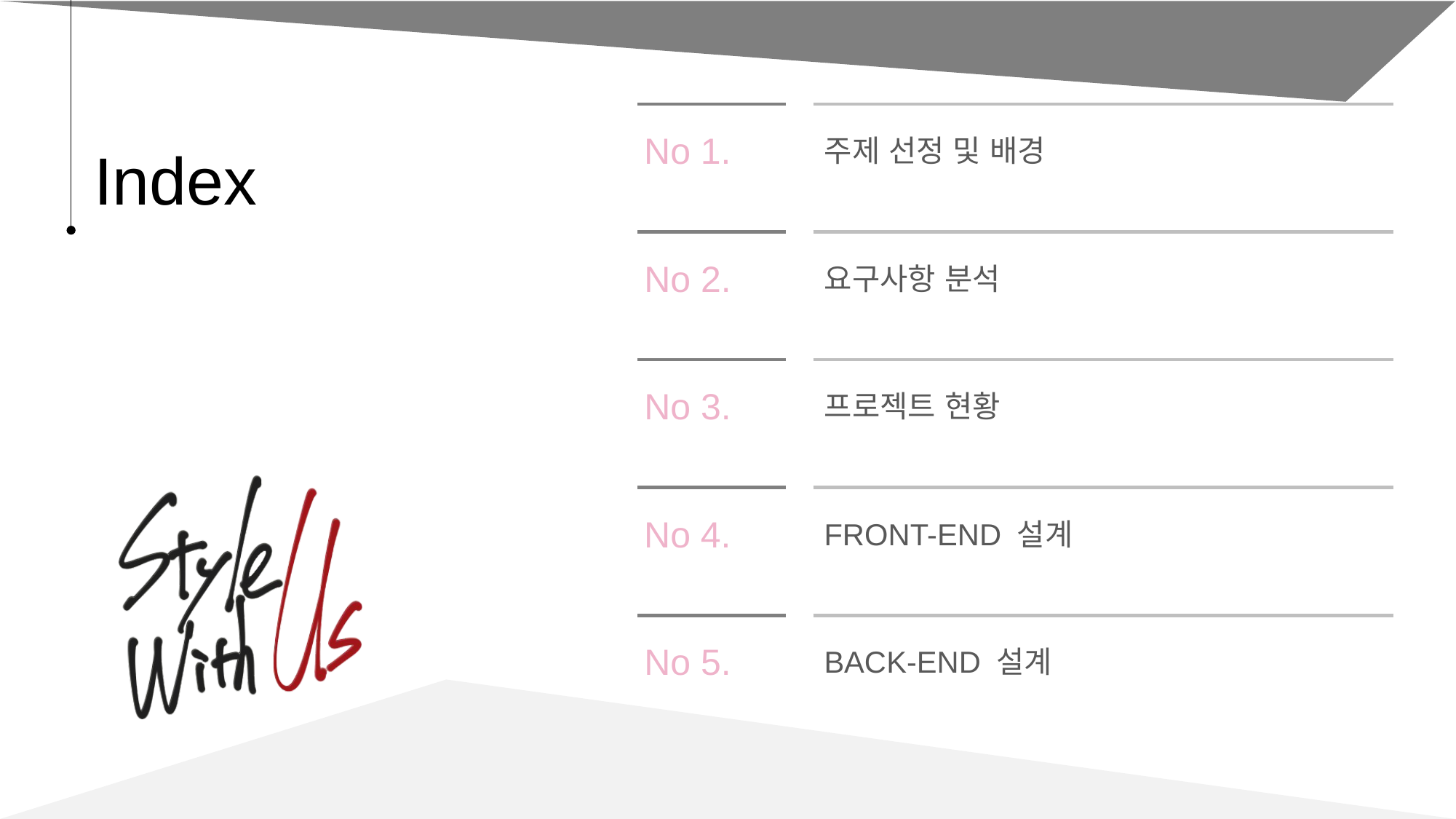

No 1.
주제 선정 및 배경
Index
No 2.
요구사항 분석
No 3.
프로젝트 현황

No 4.
FRONT-END 설계
No 5.
BACK-END 설계